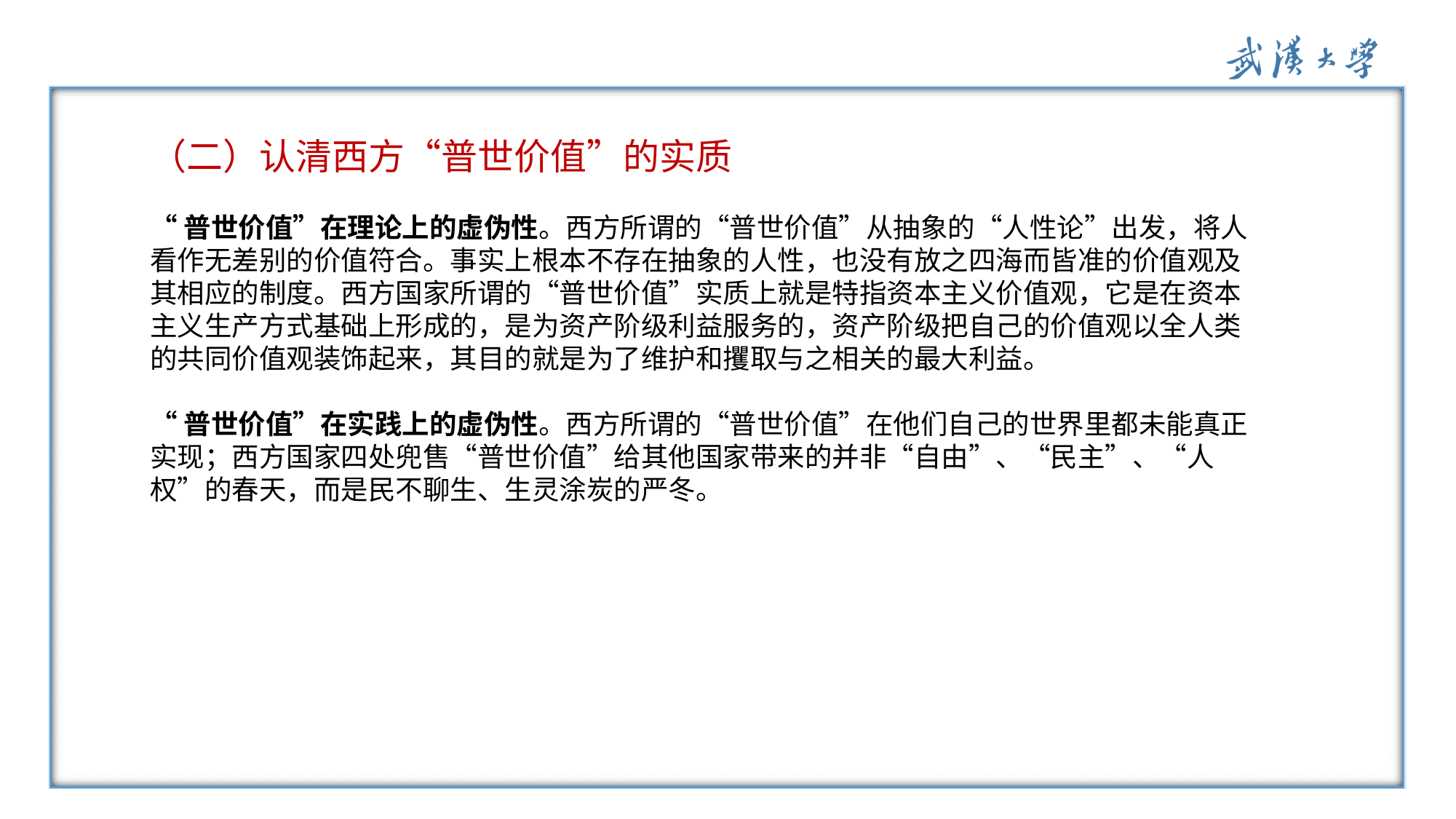

（二）认清西方“普世价值”的实质

“普世价值”在理论上的虚伪性。西方所谓的“普世价值”从抽象的“人性论”出发，将人看作无差别的价值符合。事实上根本不存在抽象的人性，也没有放之四海而皆准的价值观及其相应的制度。西方国家所谓的“普世价值”实质上就是特指资本主义价值观，它是在资本主义生产方式基础上形成的，是为资产阶级利益服务的，资产阶级把自己的价值观以全人类的共同价值观装饰起来，其目的就是为了维护和攫取与之相关的最大利益。

“普世价值”在实践上的虚伪性。西方所谓的“普世价值”在他们自己的世界里都未能真正实现；西方国家四处兜售“普世价值”给其他国家带来的并非“自由”、“民主”、“人权”的春天，而是民不聊生、生灵涂炭的严冬。